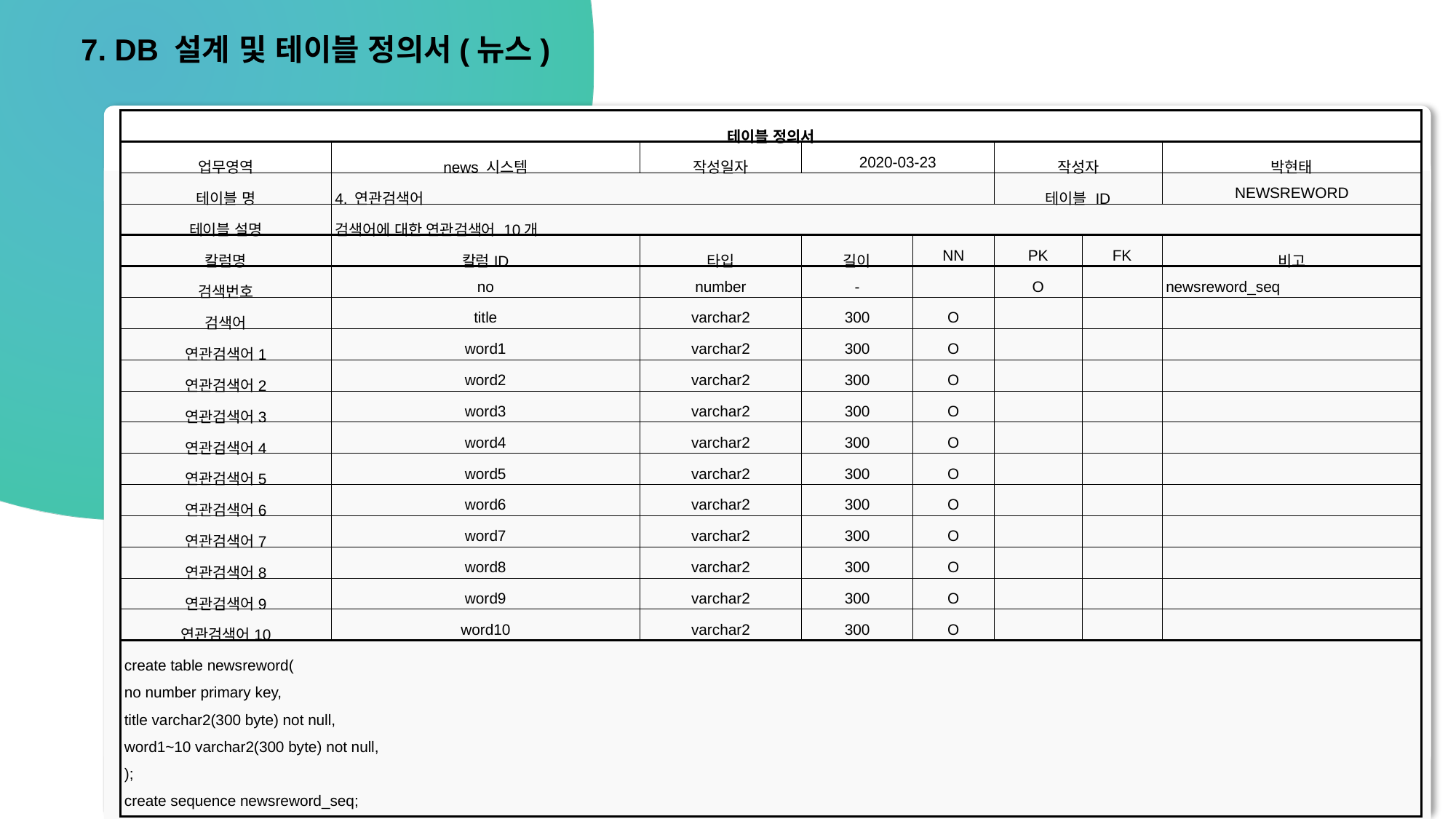

7. DB 설계 및 테이블 정의서(뉴스)
| 테이블 정의서 |  |  |  |  |  |  |  |
| --- | --- | --- | --- | --- | --- | --- | --- |
| 업무영역 | news 시스템 | 작성일자 | 2020-03-23 |  | 작성자 |  | 박현태 |
| 테이블 명 | 4. 연관검색어 |  |  |  | 테이블 ID |  | NEWSREWORD |
| 테이블 설명 | 검색어에 대한 연관검색어 10개 |  |  |  |  |  |  |
| 칼럼명 | 칼럼ID | 타입 | 길이 | NN | PK | FK | 비고 |
| 검색번호 | no | number | - |  | O |  | newsreword\_seq |
| 검색어 | title | varchar2 | 300 | O |  |  |  |
| 연관검색어1 | word1 | varchar2 | 300 | O |  |  |  |
| 연관검색어2 | word2 | varchar2 | 300 | O |  |  |  |
| 연관검색어3 | word3 | varchar2 | 300 | O |  |  |  |
| 연관검색어4 | word4 | varchar2 | 300 | O |  |  |  |
| 연관검색어5 | word5 | varchar2 | 300 | O |  |  |  |
| 연관검색어6 | word6 | varchar2 | 300 | O |  |  |  |
| 연관검색어7 | word7 | varchar2 | 300 | O |  |  |  |
| 연관검색어8 | word8 | varchar2 | 300 | O |  |  |  |
| 연관검색어9 | word9 | varchar2 | 300 | O |  |  |  |
| 연관검색어10 | word10 | varchar2 | 300 | O |  |  |  |
| create table newsreword( no number primary key, title varchar2(300 byte) not null, word1~10 varchar2(300 byte) not null, ); create sequence newsreword\_seq; |  |  |  |  |  |  |  |